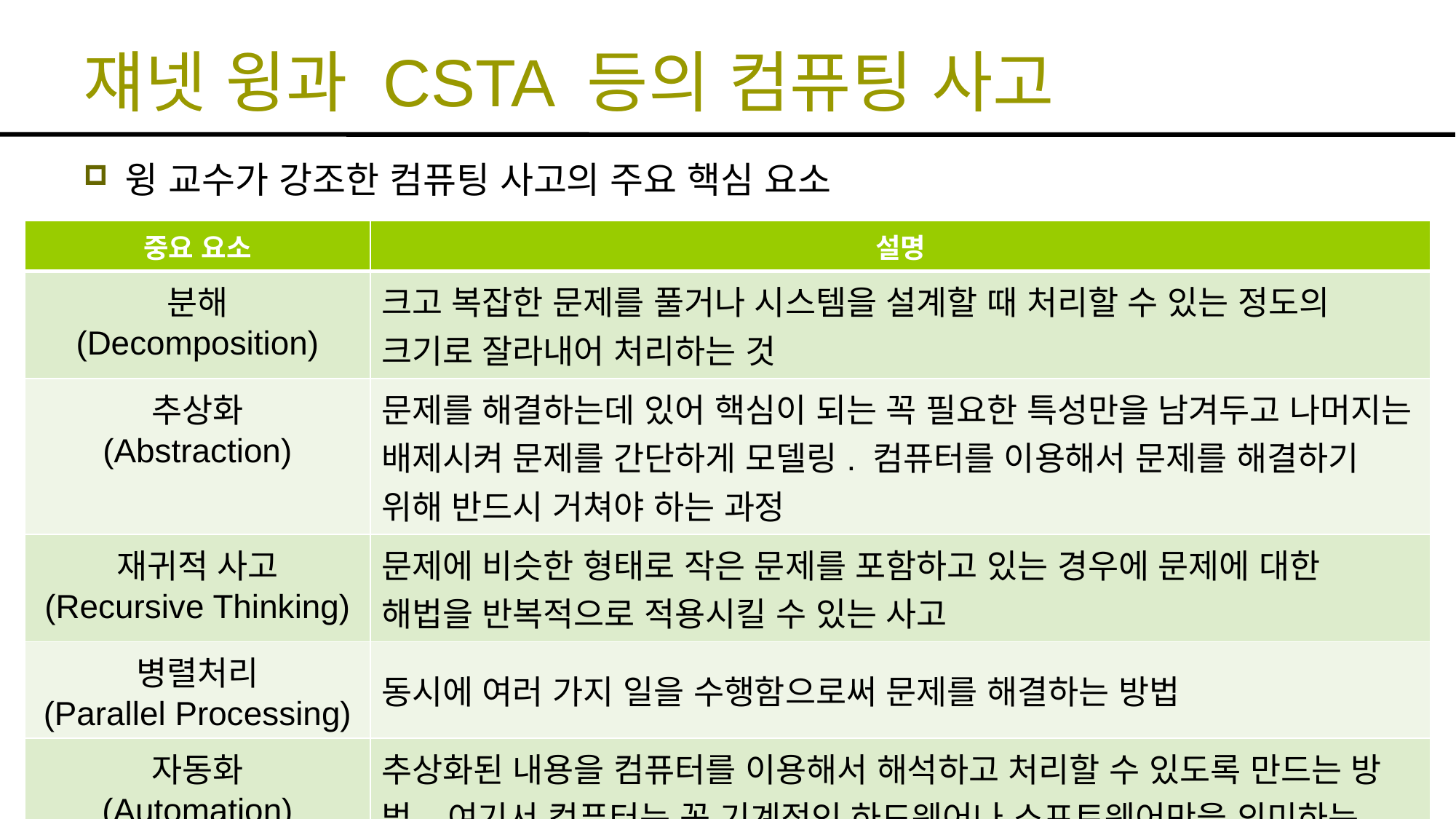

# 쟤넷 윙과 CSTA 등의 컴퓨팅 사고
윙 교수가 강조한 컴퓨팅 사고의 주요 핵심 요소
| 중요 요소 | 설명 |
| --- | --- |
| 분해 (Decomposition) | 크고 복잡한 문제를 풀거나 시스템을 설계할 때 처리할 수 있는 정도의 크기로 잘라내어 처리하는 것 |
| 추상화 (Abstraction) | 문제를 해결하는데 있어 핵심이 되는 꼭 필요한 특성만을 남겨두고 나머지는 배제시켜 문제를 간단하게 모델링. 컴퓨터를 이용해서 문제를 해결하기 위해 반드시 거쳐야 하는 과정 |
| 재귀적 사고 (Recursive Thinking) | 문제에 비슷한 형태로 작은 문제를 포함하고 있는 경우에 문제에 대한 해법을 반복적으로 적용시킬 수 있는 사고 |
| 병렬처리 (Parallel Processing) | 동시에 여러 가지 일을 수행함으로써 문제를 해결하는 방법 |
| 자동화 (Automation) | 추상화된 내용을 컴퓨터를 이용해서 해석하고 처리할 수 있도록 만드는 방법. 여기서 컴퓨터는 꼭 기계적인 하드웨어나 소프트웨어만을 의미하는 것이 아니고 넓게 간주해서 사람들이 포함될 수도 있다고 봄 |